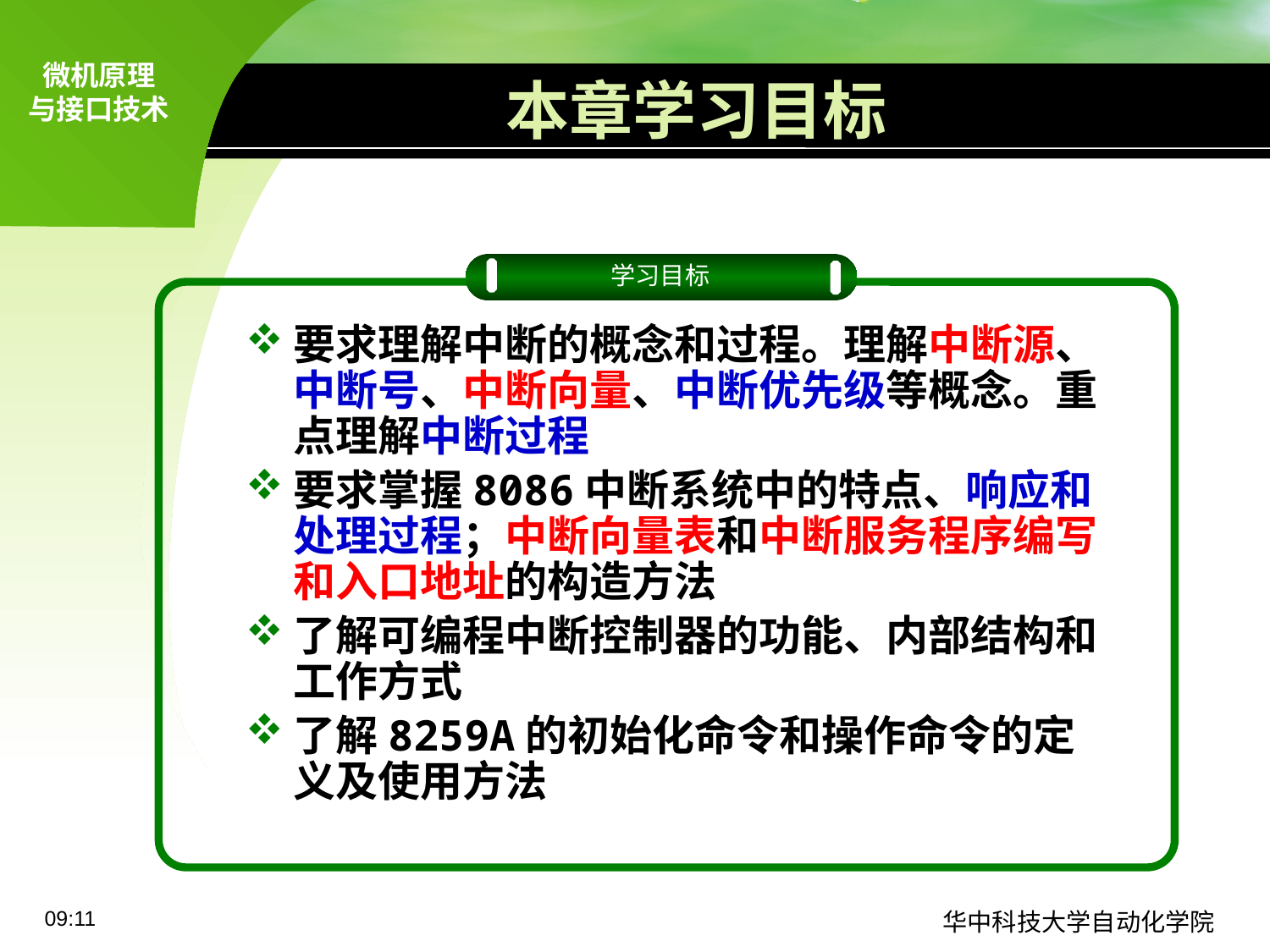

# 本章学习目标

学习目标

要求理解中断的概念和过程。理解中断源、中断号、中断向量、中断优先级等概念。重点理解中断过程
要求掌握8086中断系统中的特点、响应和处理过程；中断向量表和中断服务程序编写和入口地址的构造方法
了解可编程中断控制器的功能、内部结构和工作方式
了解8259A的初始化命令和操作命令的定义及使用方法
09:11
华中科技大学自动化学院